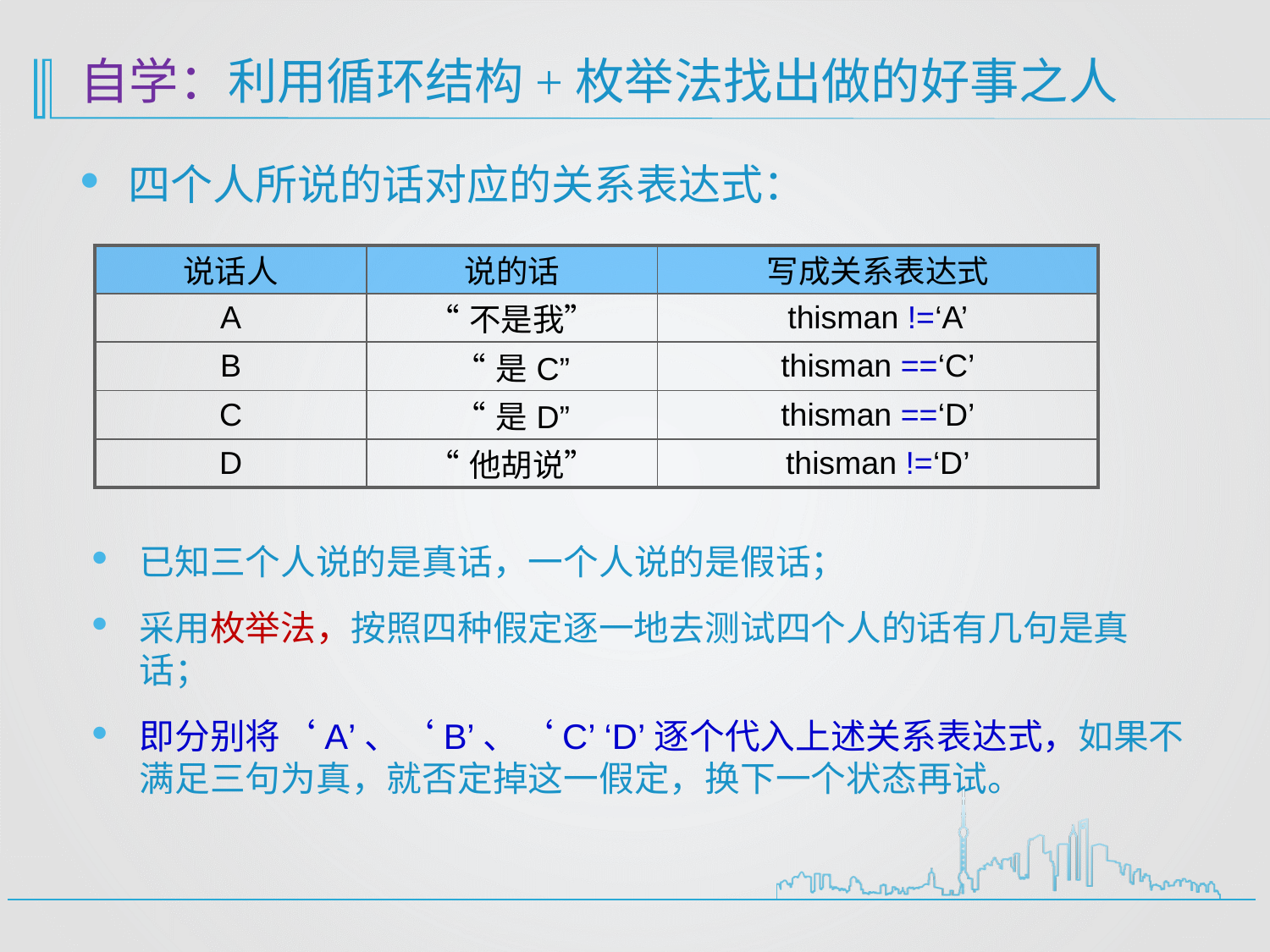

# 自学：利用循环结构+枚举法找出做的好事之人
四个人所说的话对应的关系表达式：

| 说话人 | 说的话 | 写成关系表达式 |
| --- | --- | --- |
| A | “不是我” | thisman !=‘A’ |
| B | “是C” | thisman ==‘C’ |
| C | “是D” | thisman ==‘D’ |
| D | “他胡说” | thisman !=‘D’ |
已知三个人说的是真话，一个人说的是假话；
采用枚举法，按照四种假定逐一地去测试四个人的话有几句是真话；
即分别将‘A’、‘B’、‘C’ ‘D’逐个代入上述关系表达式，如果不满足三句为真，就否定掉这一假定，换下一个状态再试。